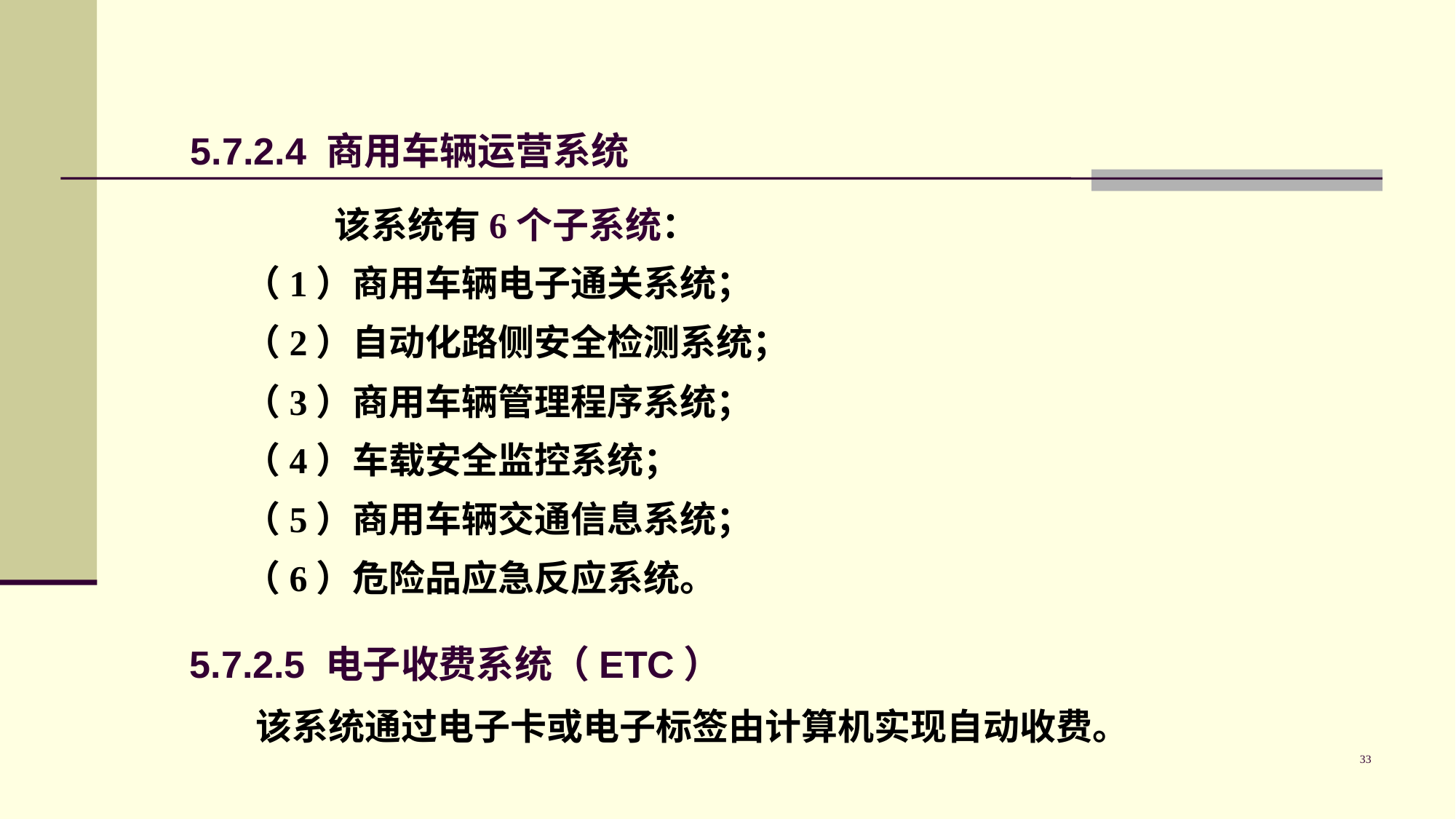

# 5.7.2.4 商用车辆运营系统
          该系统有6个子系统：
（1）商用车辆电子通关系统；
（2）自动化路侧安全检测系统；
（3）商用车辆管理程序系统；
（4）车载安全监控系统；
（5）商用车辆交通信息系统；
（6）危险品应急反应系统。
5.7.2.5 电子收费系统（ETC）
       该系统通过电子卡或电子标签由计算机实现自动收费。
33